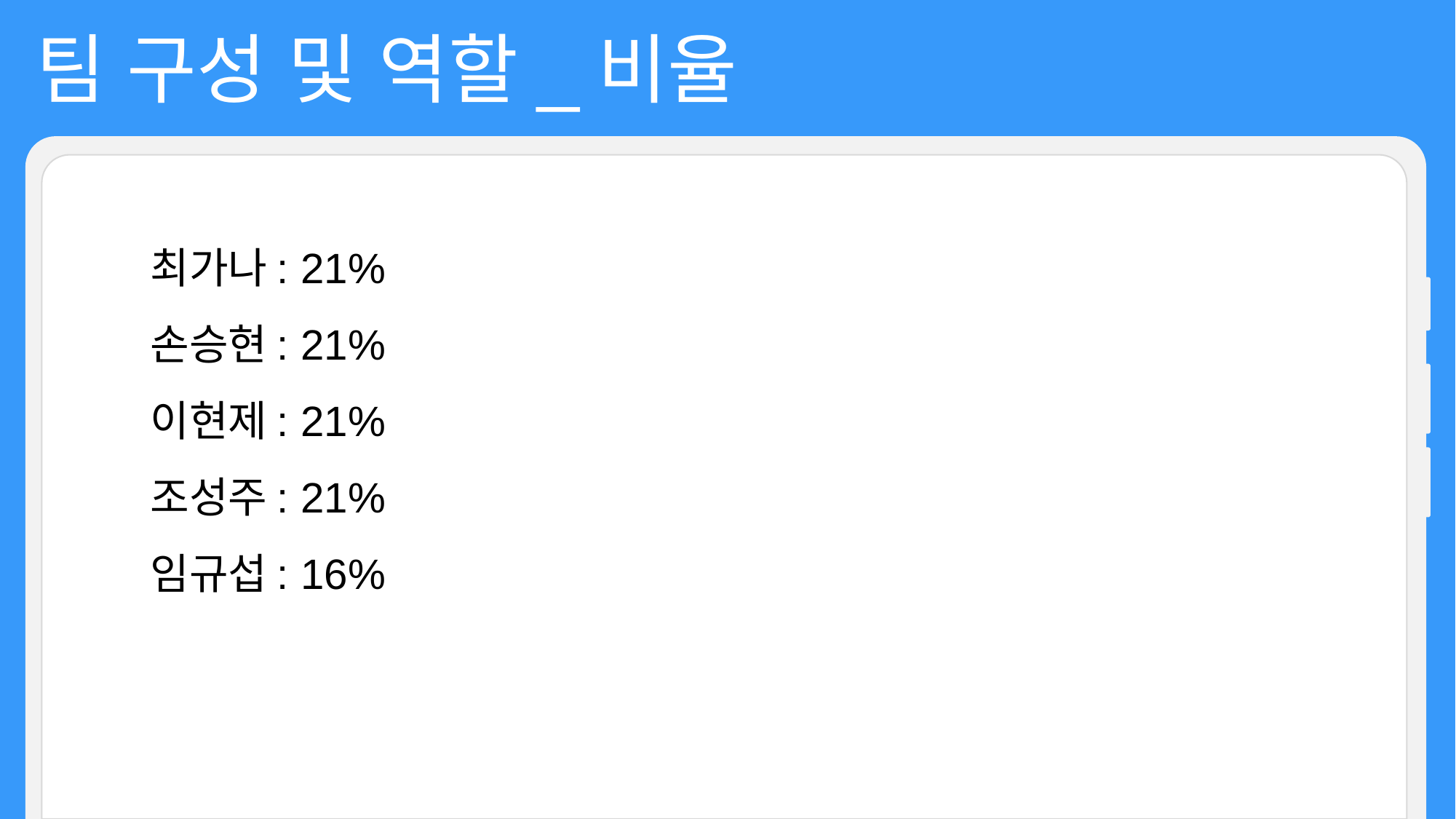

팀 구성 및 역할_비율

최가나: 21%
손승현: 21%
이현제: 21%
조성주: 21%
임규섭: 16%